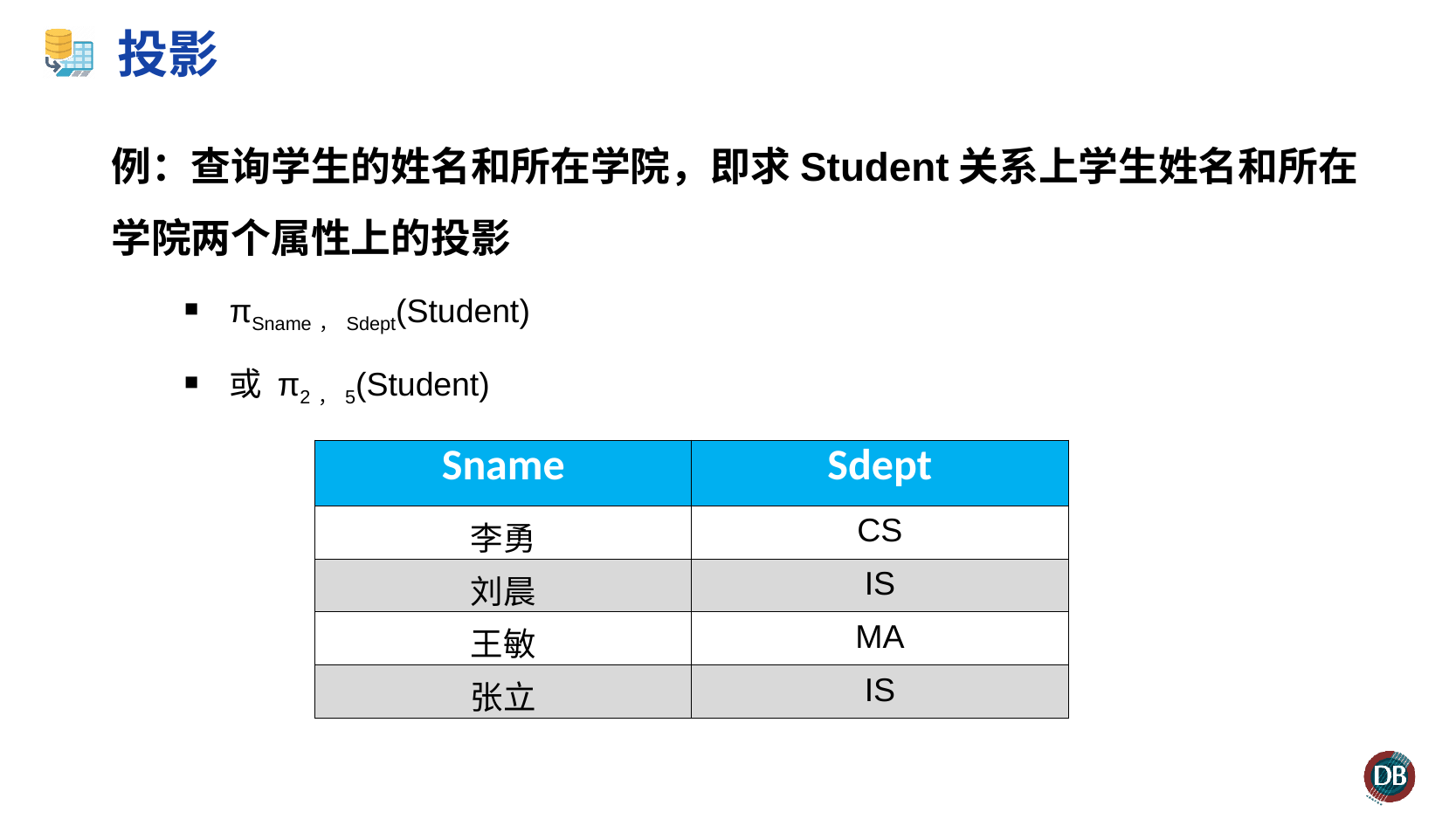

# 投影
例：查询学生的姓名和所在学院，即求Student关系上学生姓名和所在学院两个属性上的投影
πSname，Sdept(Student)
或 π2，5(Student)

| Sname | Sdept |
| --- | --- |
| 李勇 | CS |
| 刘晨 | IS |
| 王敏 | MA |
| 张立 | IS |